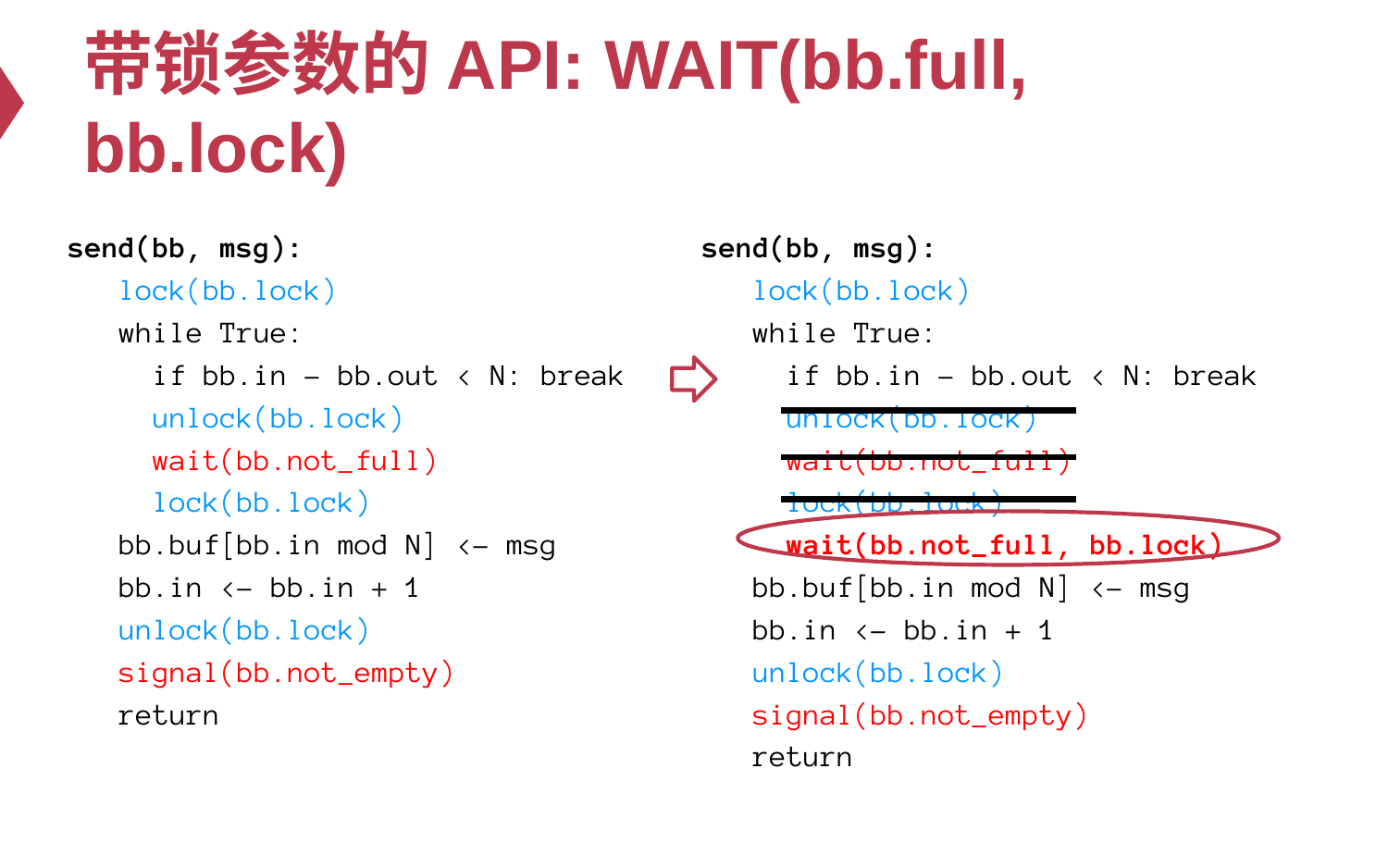

# 带锁参数的API: WAIT(bb.full, bb.lock)
 send(bb, msg):
    lock(bb.lock)
    while True:
      if bb.in - bb.out < N: break
      unlock(bb.lock)
      wait(bb.not_full)
      lock(bb.lock)
    bb.buf[bb.in mod N] <- msg
    bb.in <- bb.in + 1
    unlock(bb.lock)
    signal(bb.not_empty)
    return

 send(bb, msg):
    lock(bb.lock)
    while True:
      if bb.in - bb.out < N: break
      unlock(bb.lock)
      wait(bb.not_full)
      lock(bb.lock)
      wait(bb.not_full, bb.lock)
    bb.buf[bb.in mod N] <- msg
    bb.in <- bb.in + 1
    unlock(bb.lock)
    signal(bb.not_empty)
    return